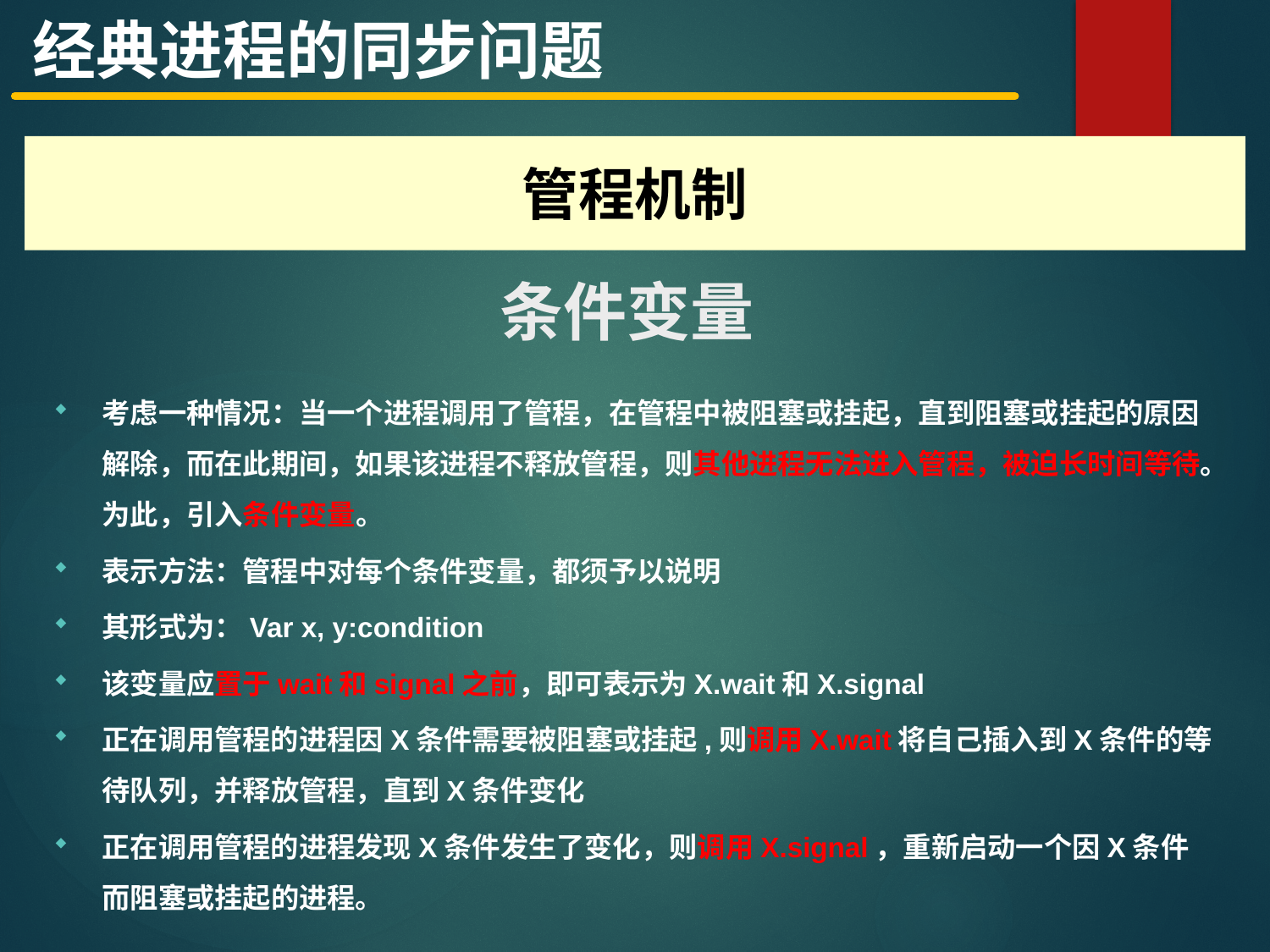

经典进程的同步问题
管程机制
条件变量
考虑一种情况：当一个进程调用了管程，在管程中被阻塞或挂起，直到阻塞或挂起的原因解除，而在此期间，如果该进程不释放管程，则其他进程无法进入管程，被迫长时间等待。为此，引入条件变量。
表示方法：管程中对每个条件变量，都须予以说明
其形式为：Var x, y:condition
该变量应置于wait和signal之前，即可表示为X.wait和X.signal
正在调用管程的进程因X条件需要被阻塞或挂起,则调用X.wait将自己插入到X条件的等待队列，并释放管程，直到X条件变化
正在调用管程的进程发现X条件发生了变化，则调用X.signal，重新启动一个因X条件而阻塞或挂起的进程。